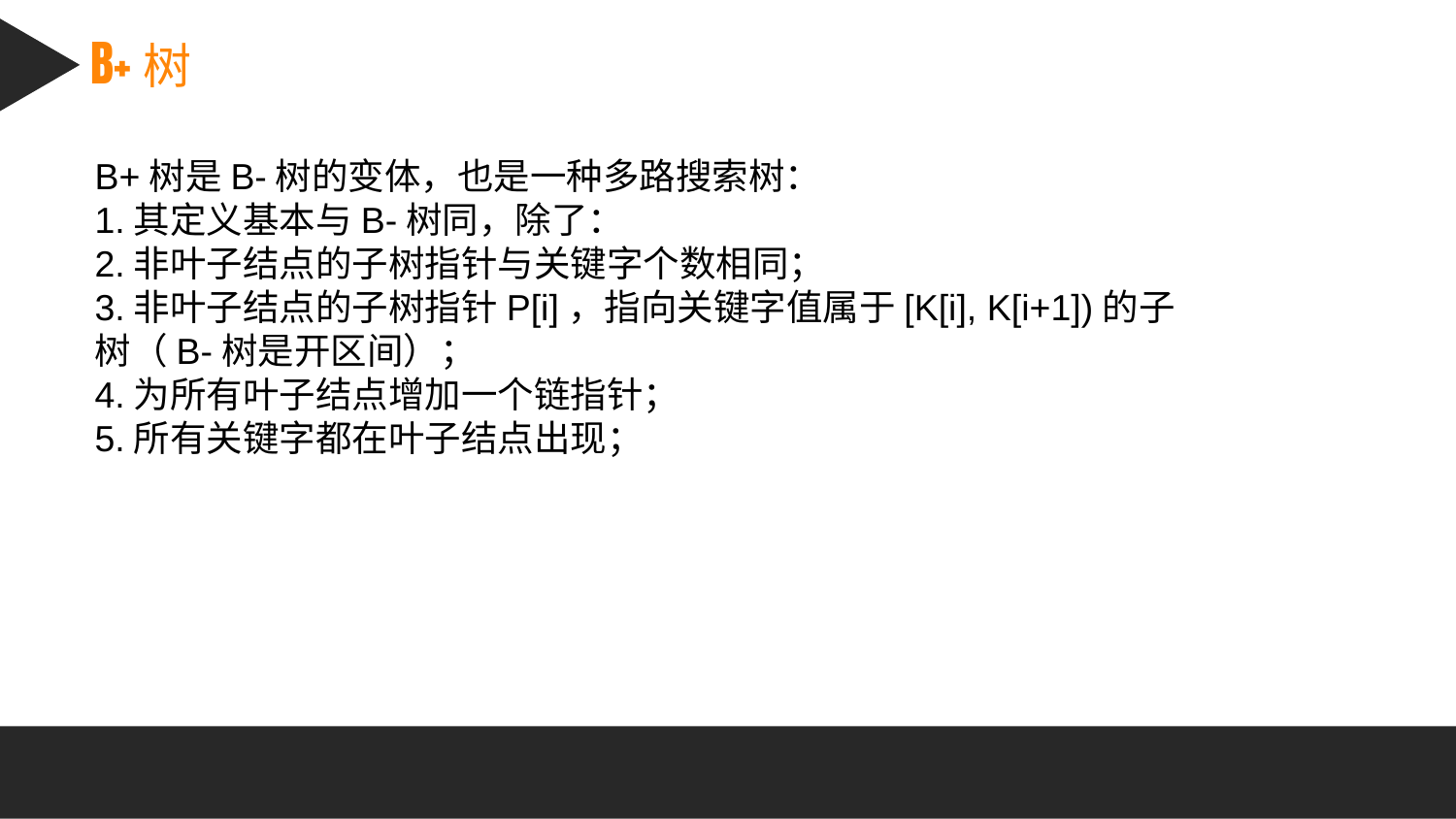

B+树
B+树是B-树的变体，也是一种多路搜索树：
1.其定义基本与B-树同，除了：
2.非叶子结点的子树指针与关键字个数相同；
3.非叶子结点的子树指针P[i]，指向关键字值属于[K[i], K[i+1])的子树（B-树是开区间）；
4.为所有叶子结点增加一个链指针；
5.所有关键字都在叶子结点出现；